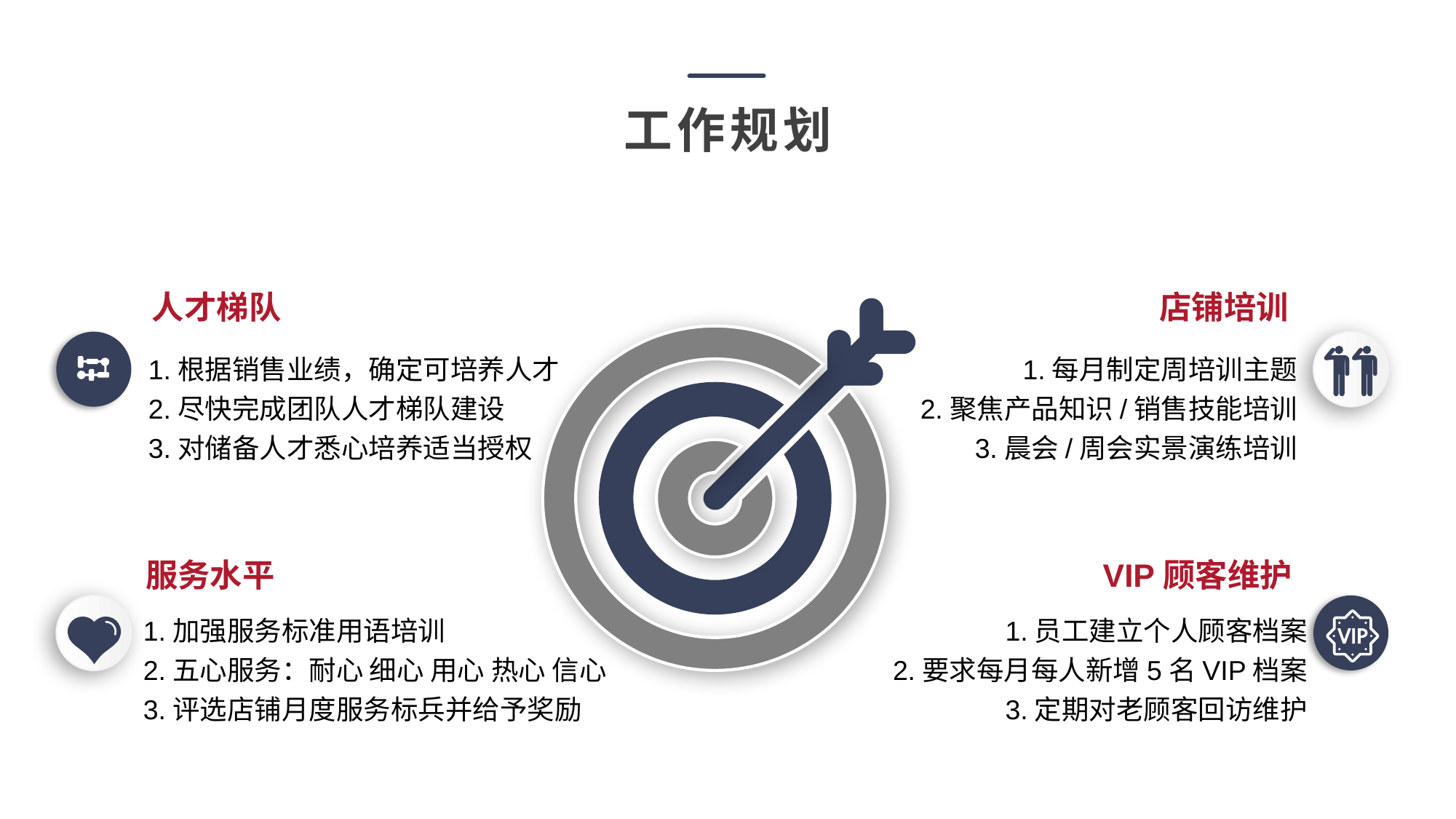

工作规划
人才梯队
店铺培训

1.根据销售业绩，确定可培养人才
2.尽快完成团队人才梯队建设
3.对储备人才悉心培养适当授权
1.每月制定周培训主题
2.聚焦产品知识/销售技能培训
3.晨会/周会实景演练培训
服务水平
VIP顾客维护

1.加强服务标准用语培训
2.五心服务：耐心 细心 用心 热心 信心
3.评选店铺月度服务标兵并给予奖励
1.员工建立个人顾客档案
2.要求每月每人新增5名VIP档案
3.定期对老顾客回访维护